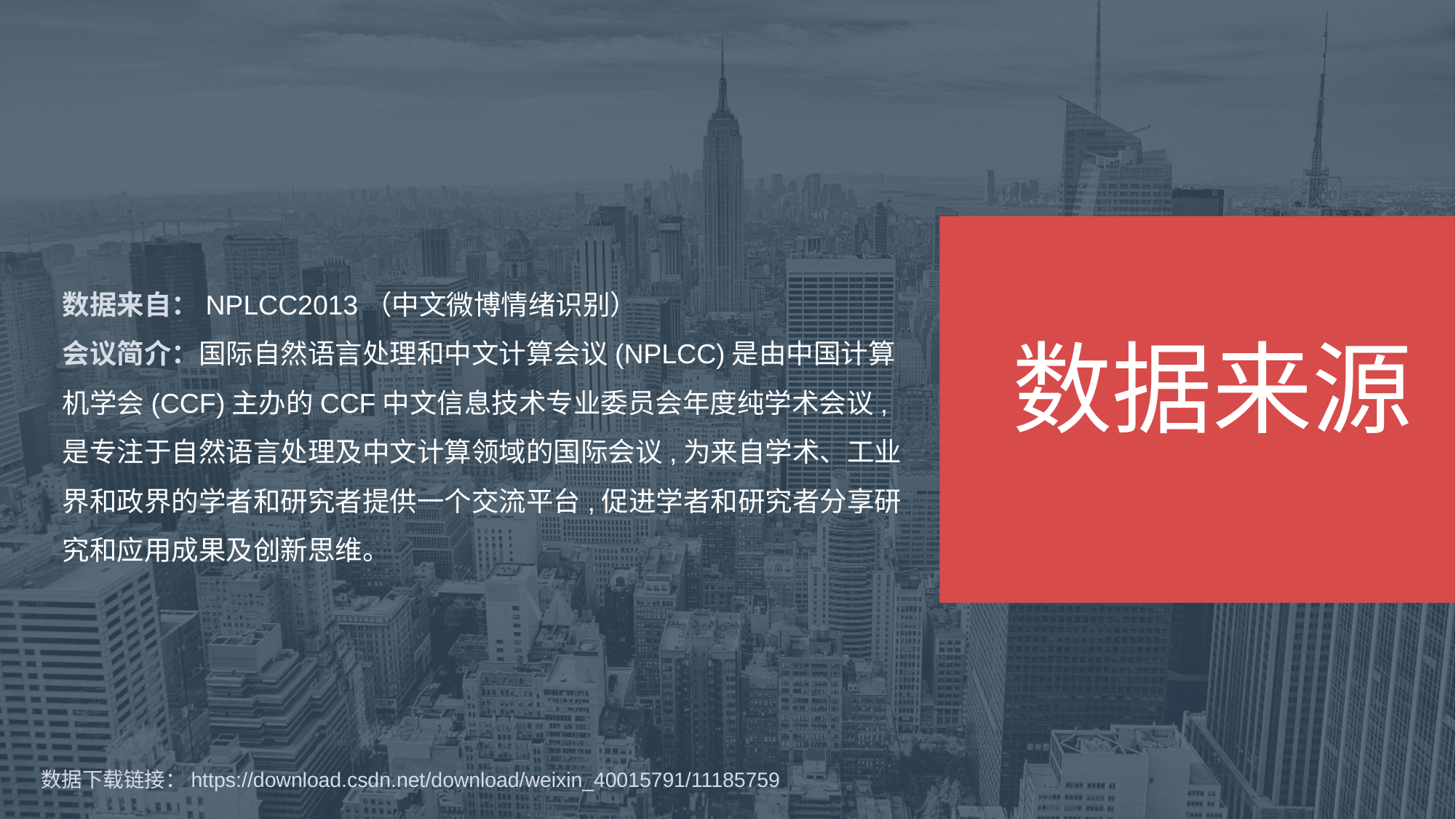

数据来自：NPLCC2013（中文微博情绪识别）
会议简介：国际自然语言处理和中文计算会议(NPLCC)是由中国计算机学会(CCF)主办的CCF中文信息技术专业委员会年度纯学术会议,是专注于自然语言处理及中文计算领域的国际会议,为来自学术、工业界和政界的学者和研究者提供一个交流平台,促进学者和研究者分享研究和应用成果及创新思维。
数据来源
数据下载链接：https://download.csdn.net/download/weixin_40015791/11185759